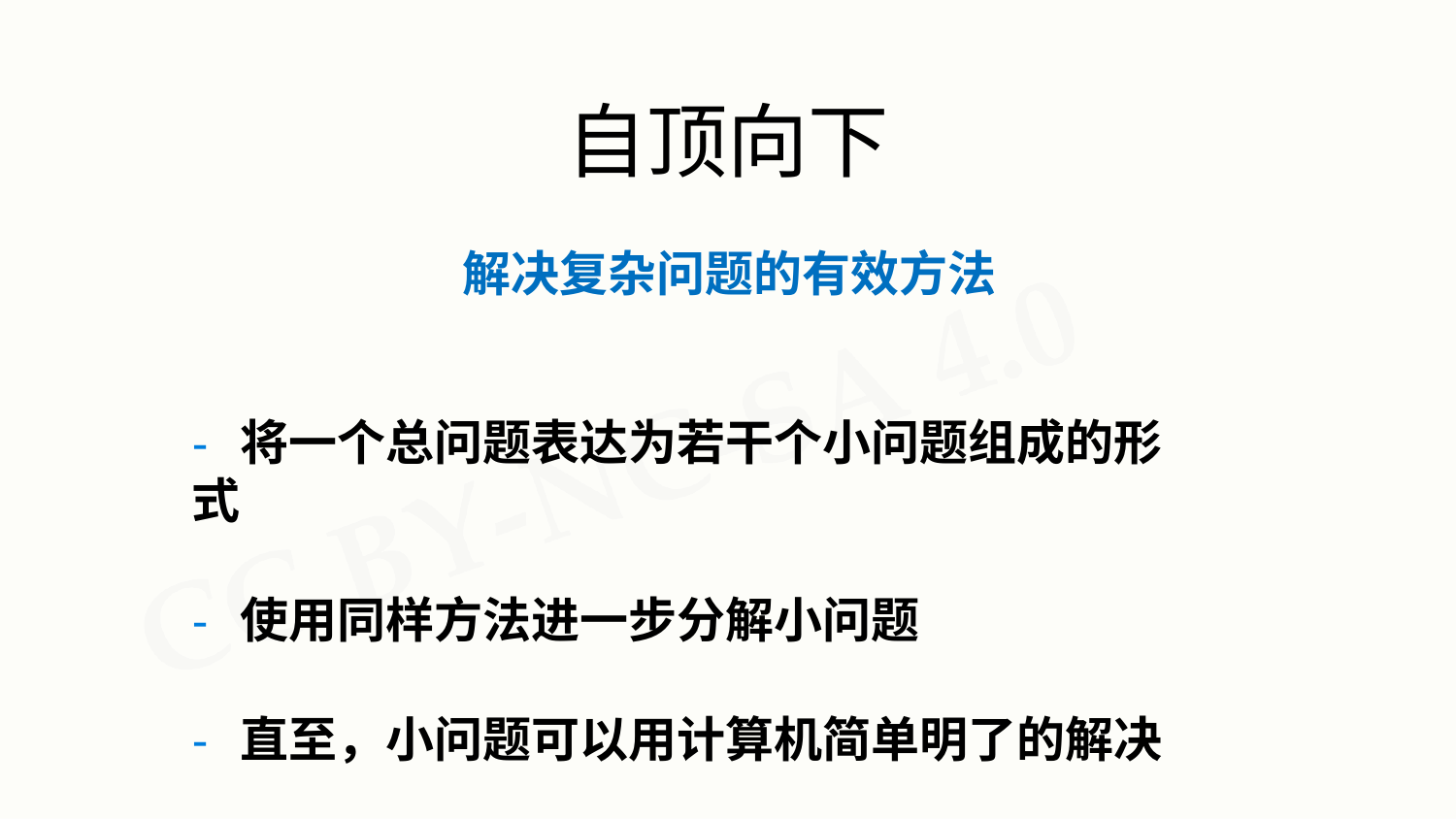

# 自顶向下
解决复杂问题的有效方法

- 将一个总问题表达为若干个小问题组成的形式

- 使用同样方法进一步分解小问题

- 直至，小问题可以用计算机简单明了的解决